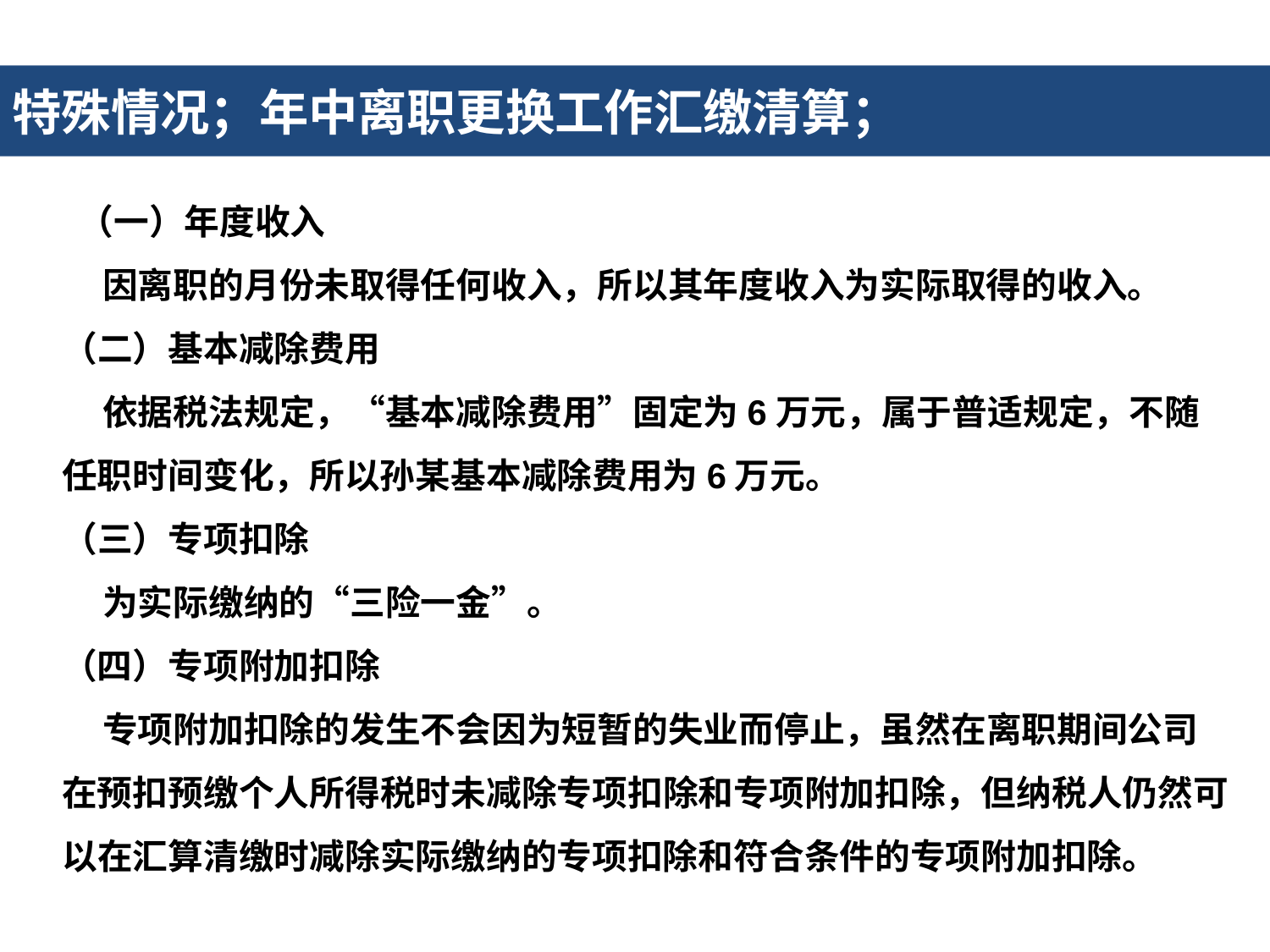

特殊情况；年中离职更换工作汇缴清算；
 （一）年度收入
    因离职的月份未取得任何收入，所以其年度收入为实际取得的收入。
（二）基本减除费用
    依据税法规定，“基本减除费用”固定为6万元，属于普适规定，不随任职时间变化，所以孙某基本减除费用为6万元。
（三）专项扣除
    为实际缴纳的“三险一金”。
（四）专项附加扣除
    专项附加扣除的发生不会因为短暂的失业而停止，虽然在离职期间公司在预扣预缴个人所得税时未减除专项扣除和专项附加扣除，但纳税人仍然可以在汇算清缴时减除实际缴纳的专项扣除和符合条件的专项附加扣除。